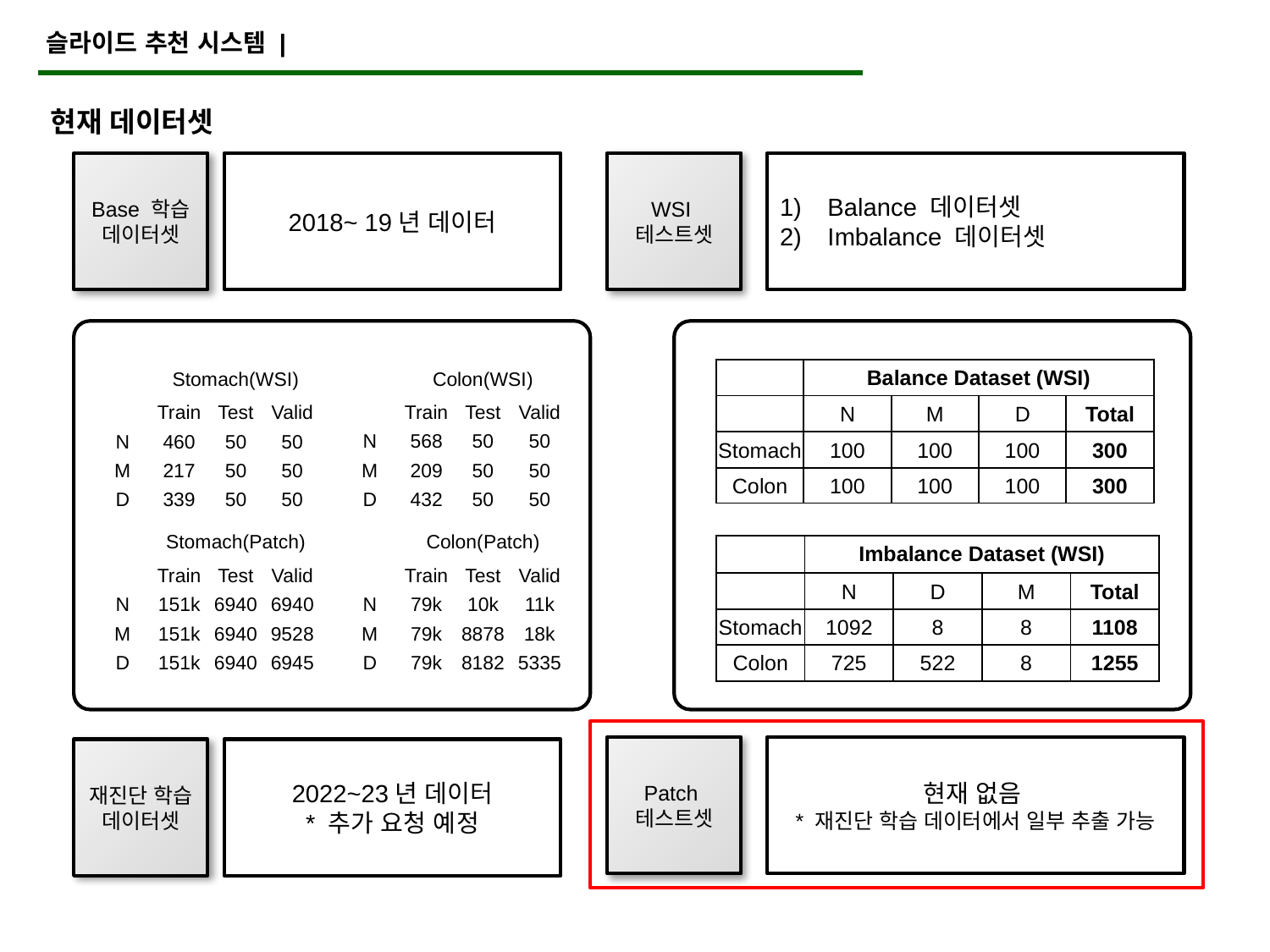

슬라이드 추천 시스템 |
현재 데이터셋

Base 학습
데이터셋
2018~ 19년 데이터
WSI
테스트셋
Balance 데이터셋
Imbalance 데이터셋

|  | Balance Dataset (WSI) |  |  |  |
| --- | --- | --- | --- | --- |
|  | N | M | D | Total |
| Stomach | 100 | 100 | 100 | 300 |
| Colon | 100 | 100 | 100 | 300 |
|  | Colon(WSI) |  |  |
| --- | --- | --- | --- |
|  | Train | Test | Valid |
| N | 568 | 50 | 50 |
| M | 209 | 50 | 50 |
| D | 432 | 50 | 50 |
|  | Stomach(WSI) |  |  |
| --- | --- | --- | --- |
|  | Train | Test | Valid |
| N | 460 | 50 | 50 |
| M | 217 | 50 | 50 |
| D | 339 | 50 | 50 |
|  | Stomach(Patch) |  |  |
| --- | --- | --- | --- |
|  | Train | Test | Valid |
| N | 151k | 6940 | 6940 |
| M | 151k | 6940 | 9528 |
| D | 151k | 6940 | 6945 |
|  | Colon(Patch) |  |  |
| --- | --- | --- | --- |
|  | Train | Test | Valid |
| N | 79k | 10k | 11k |
| M | 79k | 8878 | 18k |
| D | 79k | 8182 | 5335 |
|  | Imbalance Dataset (WSI) |  |  |  |
| --- | --- | --- | --- | --- |
|  | N | D | M | Total |
| Stomach | 1092 | 8 | 8 | 1108 |
| Colon | 725 | 522 | 8 | 1255 |

Patch
테스트셋
현재 없음
* 재진단 학습 데이터에서 일부 추출 가능
재진단 학습
데이터셋
2022~23년 데이터
* 추가 요청 예정